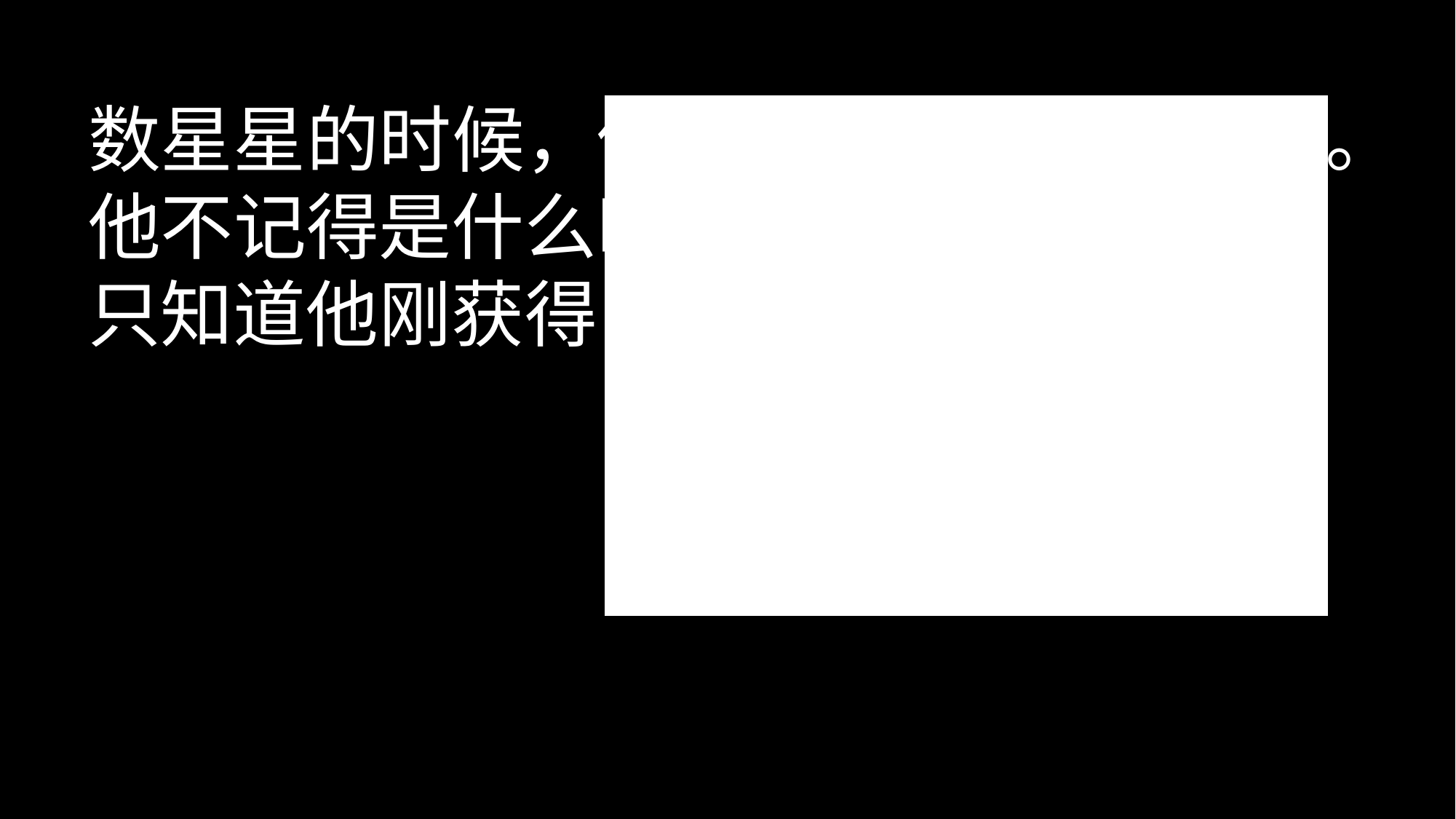

数星星的时候，他可以忽略外面的争吵。
他不记得是什么时候开始变成这样的。
只知道他刚获得自己间时的美好时光，